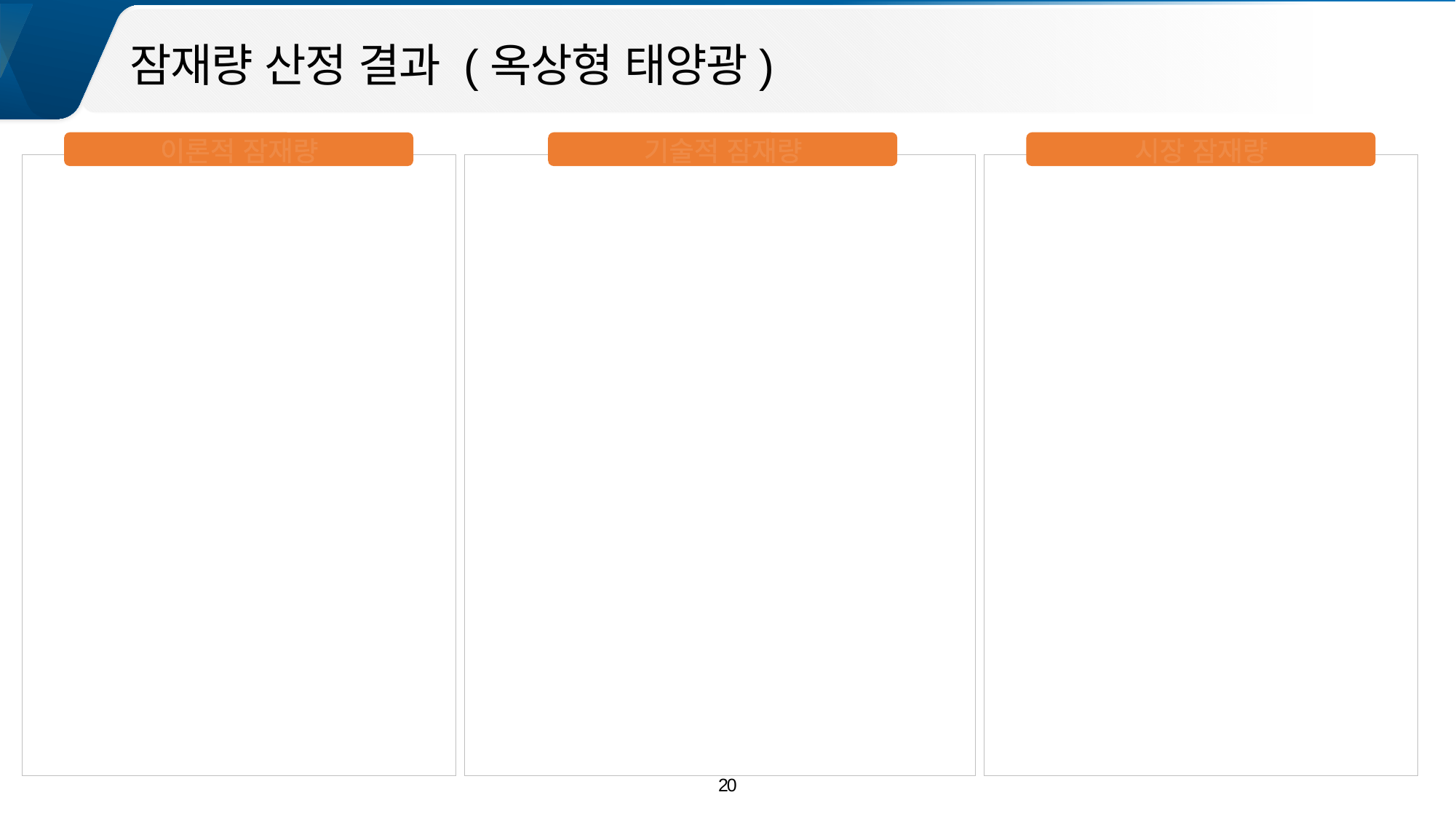

00
잠재량 산정 결과 (옥상형 태양광)
이론적 잠재량
기술적 잠재량
시장 잠재량